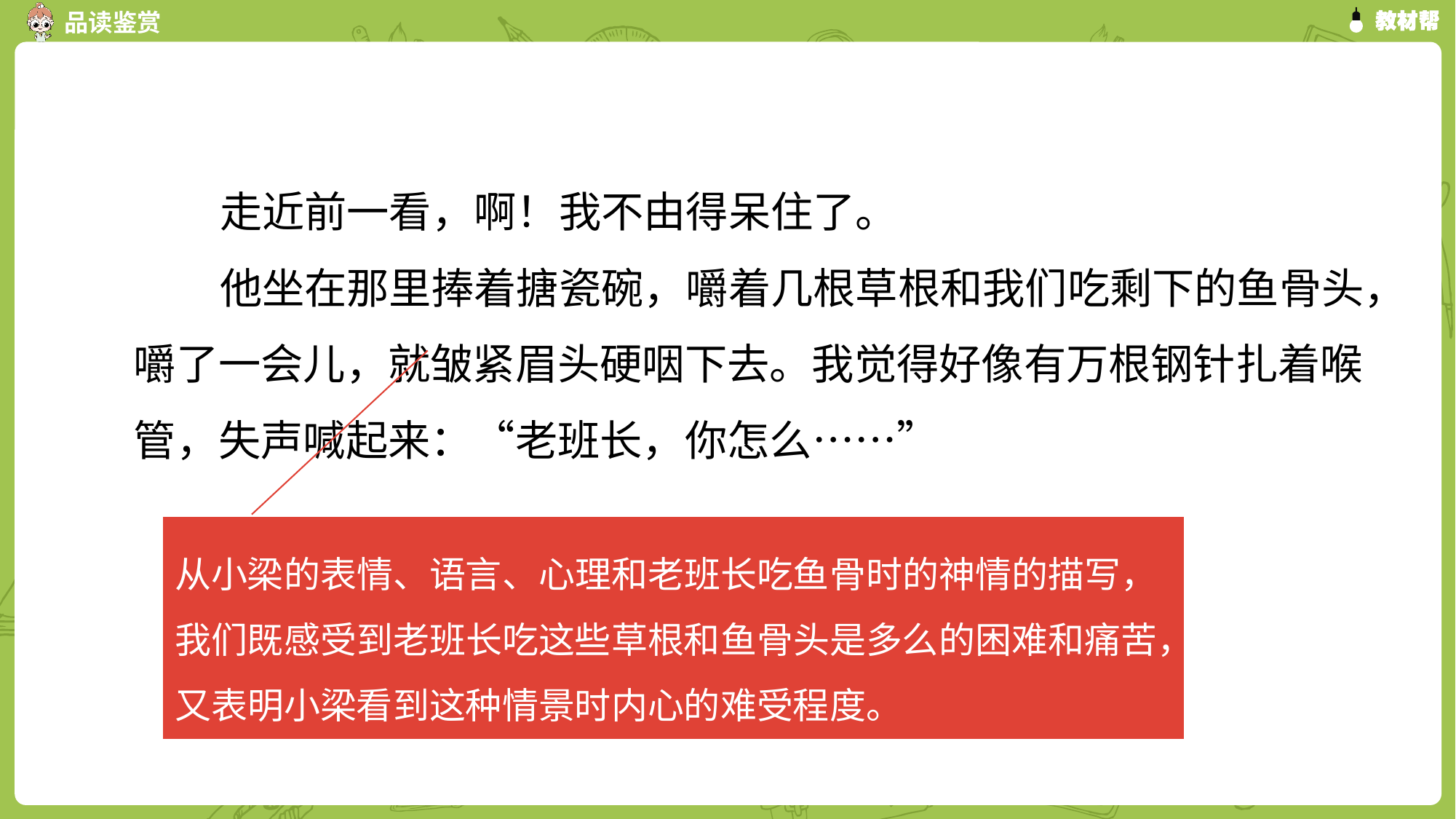

走近前一看，啊！我不由得呆住了。
他坐在那里捧着搪瓷碗，嚼着几根草根和我们吃剩下的鱼骨头，嚼了一会儿，就皱紧眉头硬咽下去。我觉得好像有万根钢针扎着喉管，失声喊起来：“老班长，你怎么……”
从小梁的表情、语言、心理和老班长吃鱼骨时的神情的描写，我们既感受到老班长吃这些草根和鱼骨头是多么的困难和痛苦，又表明小梁看到这种情景时内心的难受程度。